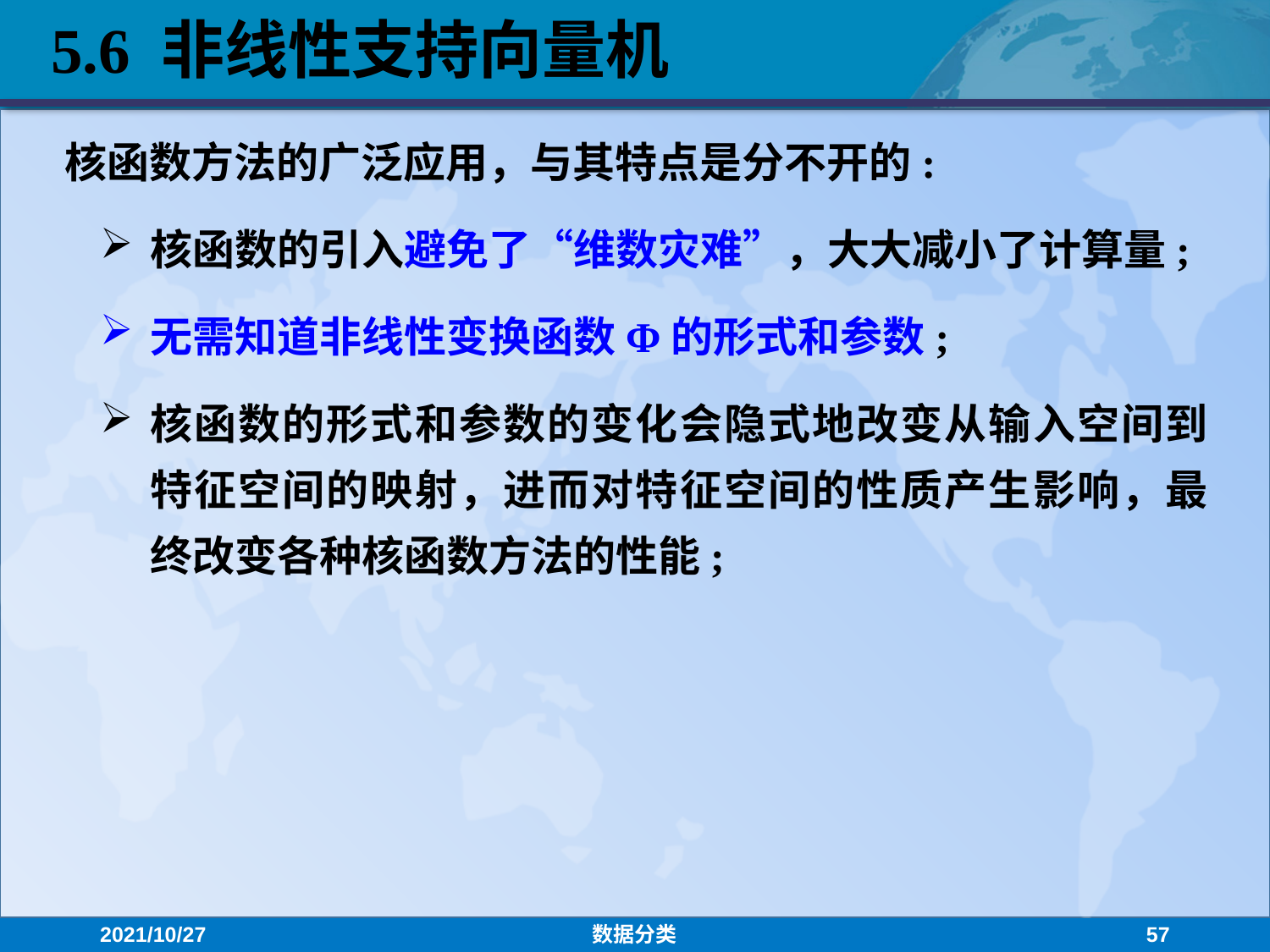

5.6 非线性支持向量机
核函数方法的广泛应用，与其特点是分不开的:
核函数的引入避免了“维数灾难”，大大减小了计算量;
无需知道非线性变换函数Φ的形式和参数;
核函数的形式和参数的变化会隐式地改变从输入空间到特征空间的映射，进而对特征空间的性质产生影响，最终改变各种核函数方法的性能;
2021/10/27
数据分类
57